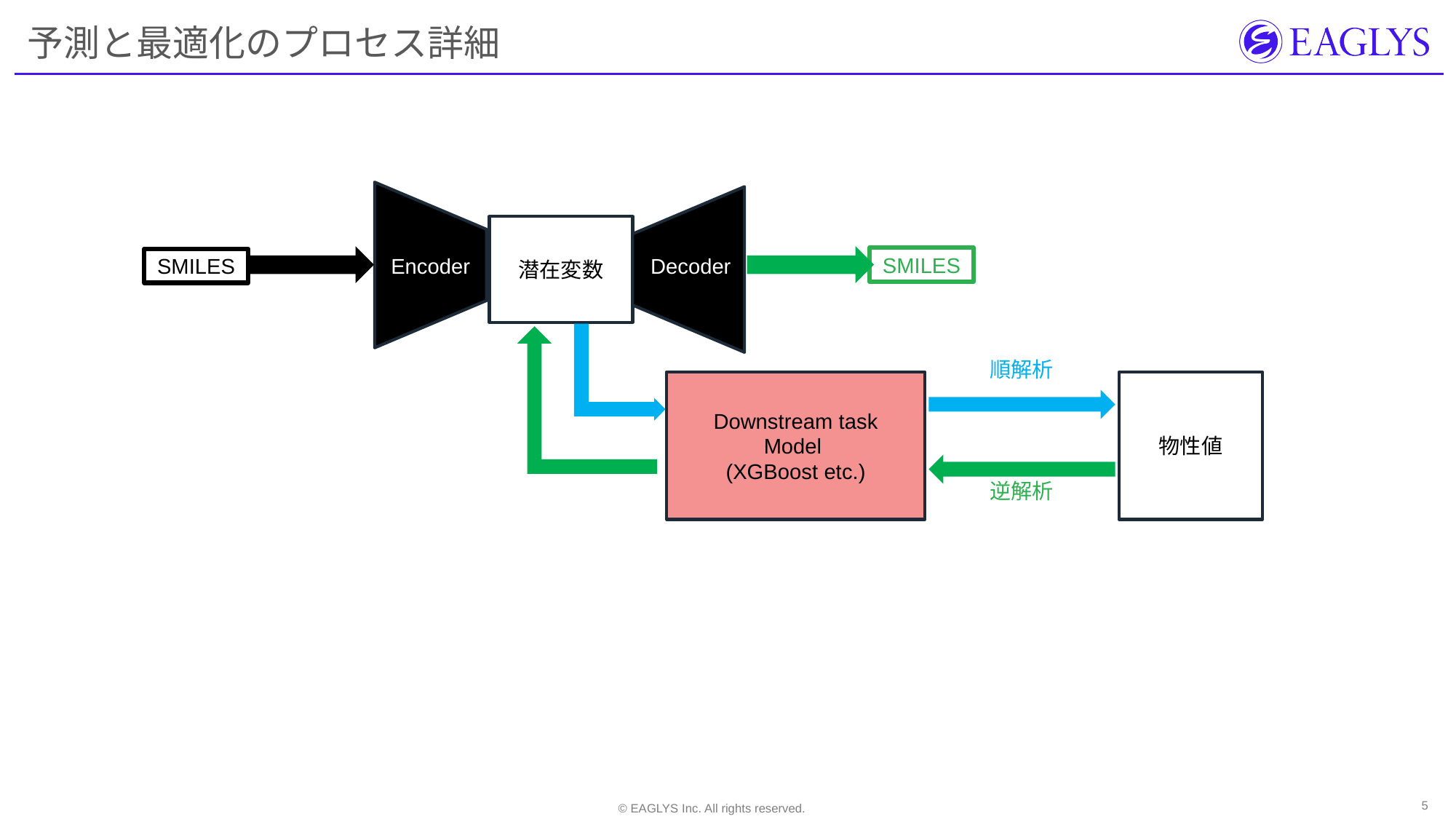

# 予測と最適化のプロセス詳細

Encoder

Decoder
潜在変数

SMILES
SMILES

順解析
Downstream task
Model
(XGBoost etc.)
物性値

逆解析
5